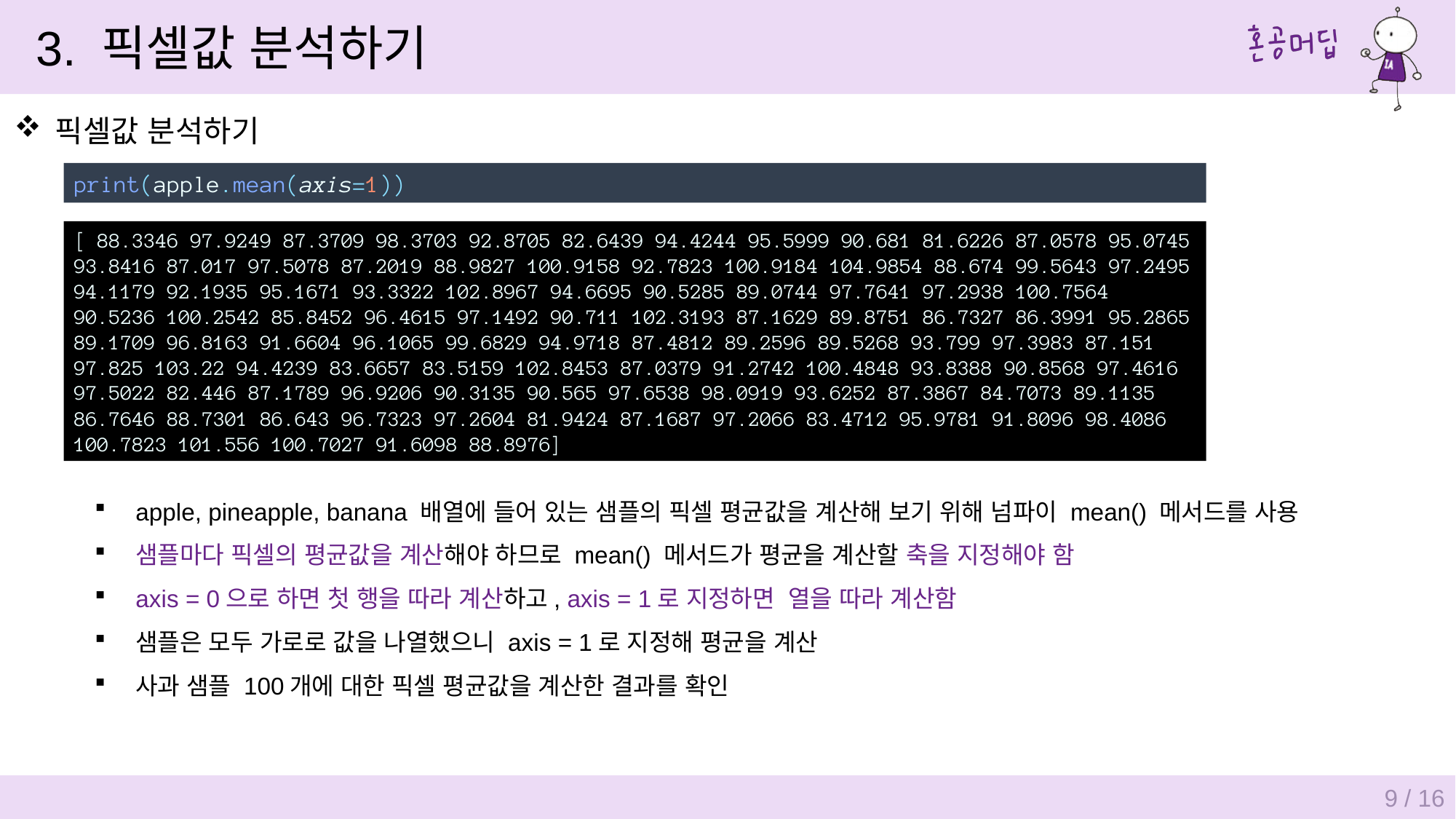

3. 픽셀값 분석하기
픽셀값 분석하기
print(apple.mean(axis=1))
[ 88.3346 97.9249 87.3709 98.3703 92.8705 82.6439 94.4244 95.5999 90.681 81.6226 87.0578 95.0745 93.8416 87.017 97.5078 87.2019 88.9827 100.9158 92.7823 100.9184 104.9854 88.674 99.5643 97.2495 94.1179 92.1935 95.1671 93.3322 102.8967 94.6695 90.5285 89.0744 97.7641 97.2938 100.7564 90.5236 100.2542 85.8452 96.4615 97.1492 90.711 102.3193 87.1629 89.8751 86.7327 86.3991 95.2865 89.1709 96.8163 91.6604 96.1065 99.6829 94.9718 87.4812 89.2596 89.5268 93.799 97.3983 87.151 97.825 103.22 94.4239 83.6657 83.5159 102.8453 87.0379 91.2742 100.4848 93.8388 90.8568 97.4616 97.5022 82.446 87.1789 96.9206 90.3135 90.565 97.6538 98.0919 93.6252 87.3867 84.7073 89.1135 86.7646 88.7301 86.643 96.7323 97.2604 81.9424 87.1687 97.2066 83.4712 95.9781 91.8096 98.4086 100.7823 101.556 100.7027 91.6098 88.8976]
apple, pineapple, banana 배열에 들어 있는 샘플의 픽셀 평균값을 계산해 보기 위해 넘파이 mean() 메서드를 사용
샘플마다 픽셀의 평균값을 계산해야 하므로 mean() 메서드가 평균을 계산할 축을 지정해야 함
axis = 0으로 하면 첫 행을 따라 계산하고, axis = 1로 지정하면  열을 따라 계산함
샘플은 모두 가로로 값을 나열했으니 axis = 1로 지정해 평균을 계산
사과 샘플 100개에 대한 픽셀 평균값을 계산한 결과를 확인
9 / 16